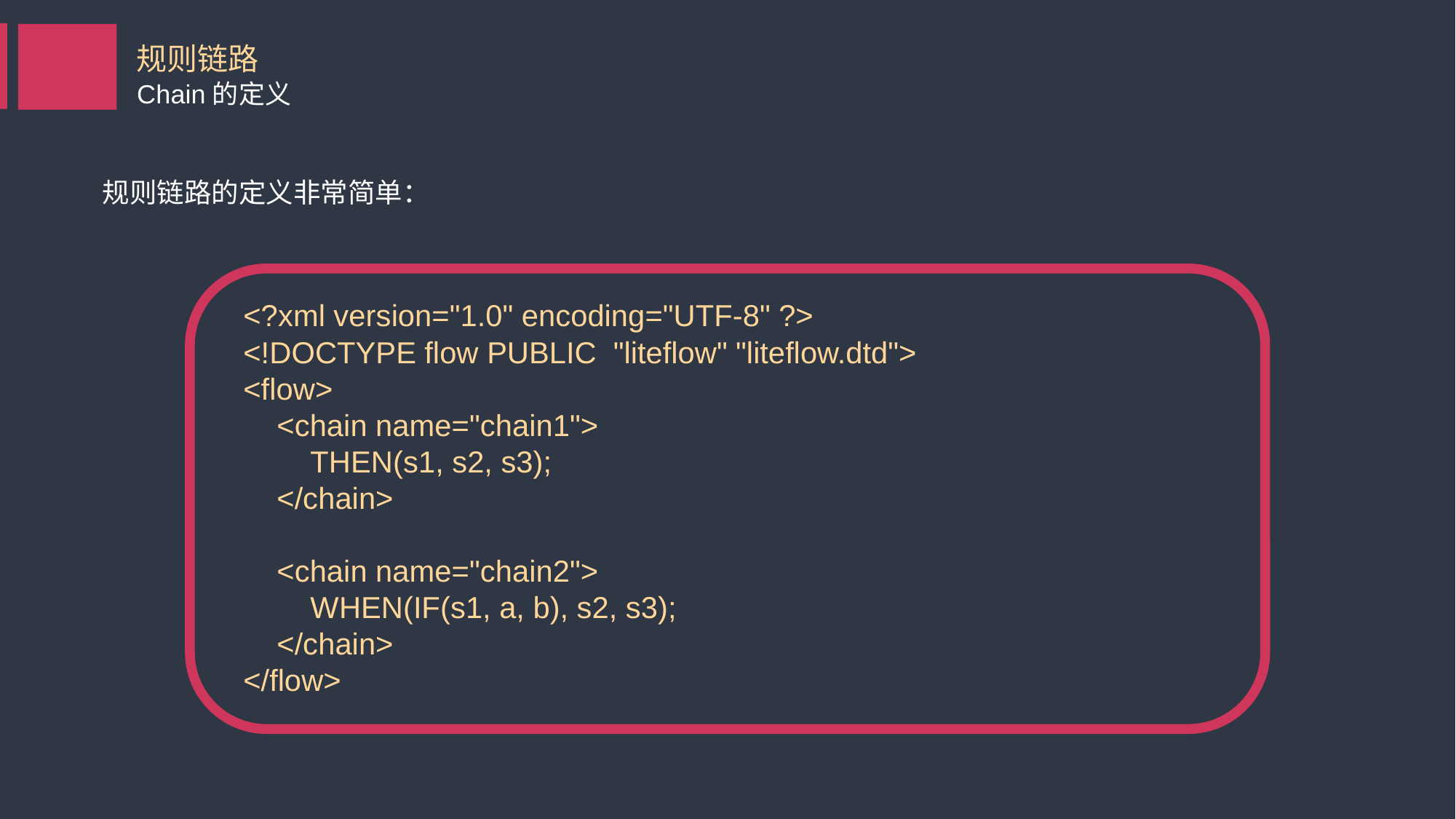

规则链路
Chain的定义
规则链路的定义非常简单：

<?xml version="1.0" encoding="UTF-8" ?>
<!DOCTYPE flow PUBLIC  "liteflow" "liteflow.dtd">
<flow>
    <chain name="chain1">
        THEN(s1, s2, s3);
    </chain>

    <chain name="chain2">
        WHEN(IF(s1, a, b), s2, s3);
    </chain>
</flow>